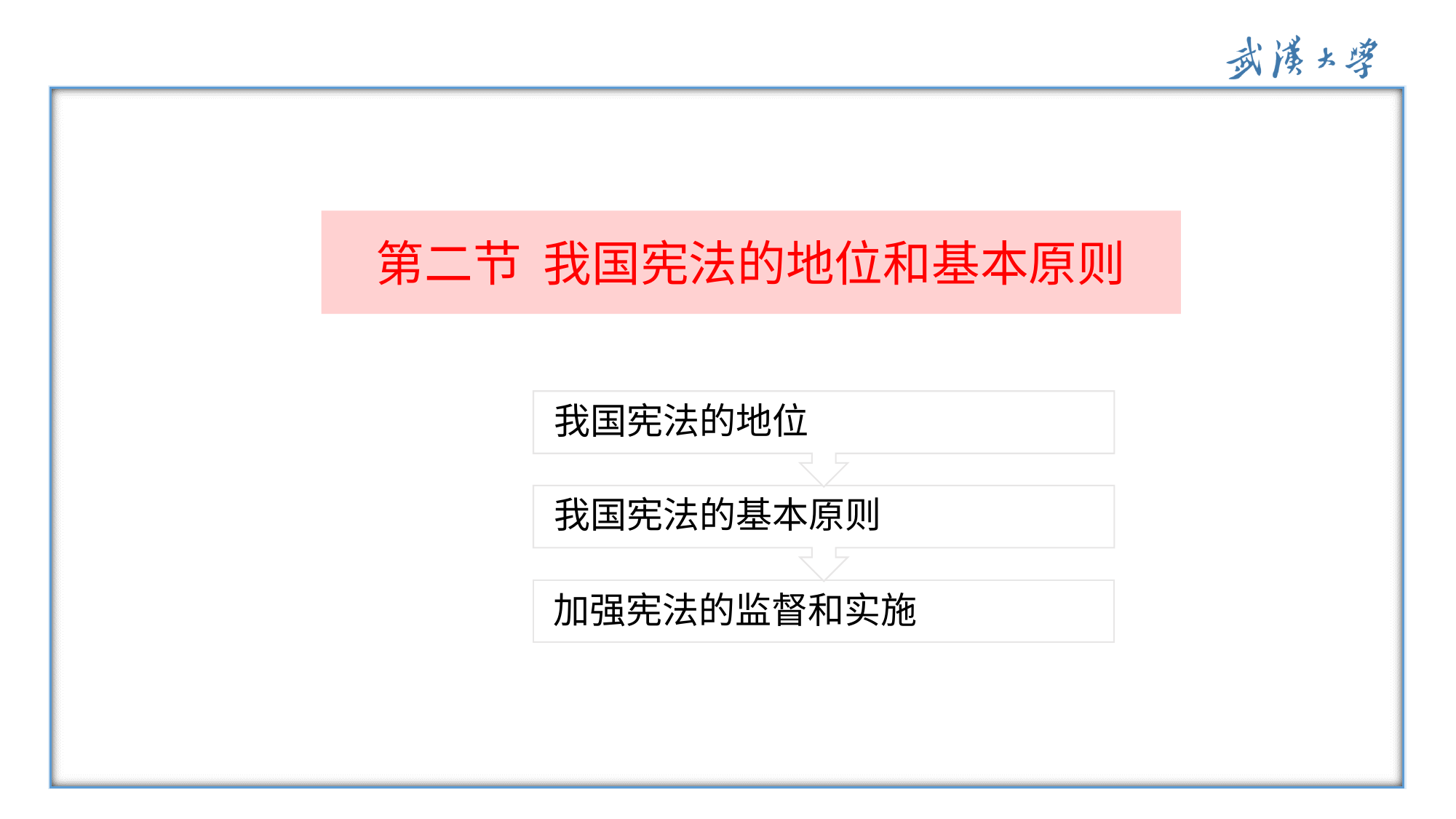

第二节  我国宪法的地位和基本原则
加强宪法的监督和实施
我国宪法的基本原则
我国宪法的地位